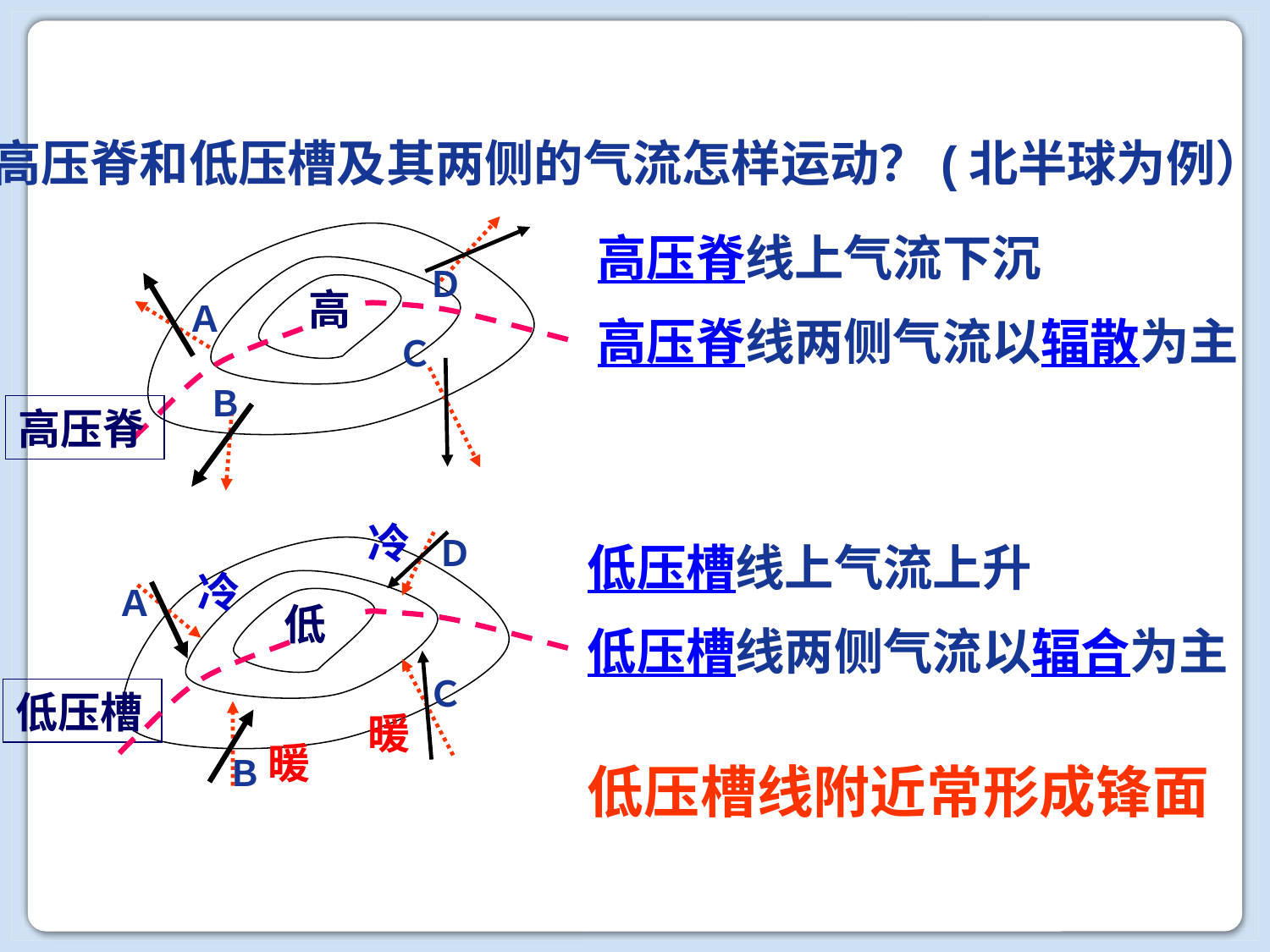

高压脊和低压槽及其两侧的气流怎样运动？(北半球为例）

高

高压脊线上气流下沉
高压脊线两侧气流以辐散为主

Ｄ
Ａ

高压脊
Ｃ
Ｂ
冷
Ｄ

低
低压槽线上气流上升
低压槽线两侧气流以辐合为主

冷
Ａ

低压槽
Ｃ
暖
暖
Ｂ
低压槽线附近常形成锋面